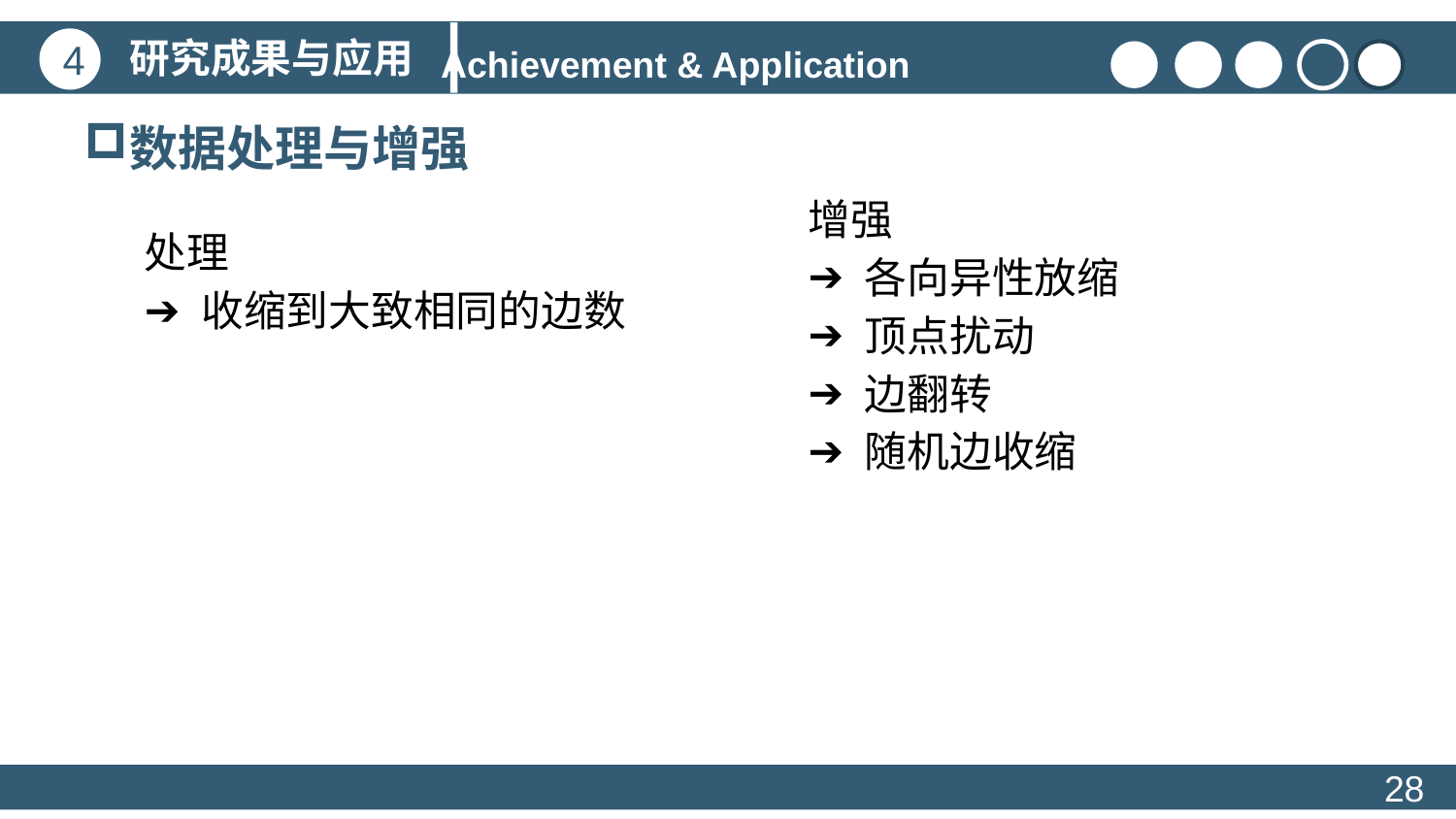

研究成果与应用
4
Achievement & Application
数据处理与增强
增强
各向异性放缩
顶点扰动
边翻转
随机边收缩
处理
收缩到大致相同的边数
28